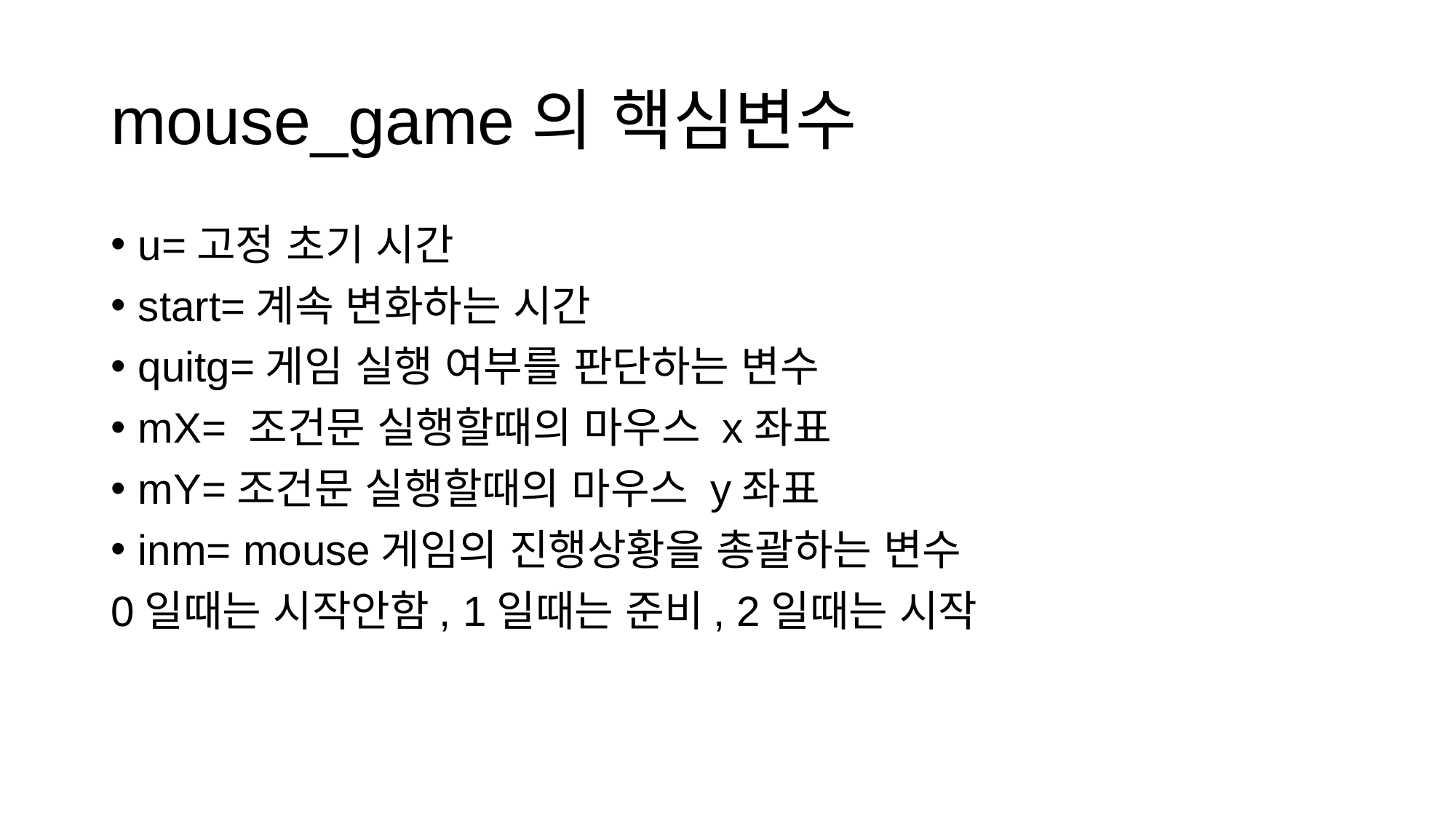

# mouse_game의 핵심변수
u=고정 초기 시간
start=계속 변화하는 시간
quitg=게임 실행 여부를 판단하는 변수
mX= 조건문 실행할때의 마우스 x좌표
mY=조건문 실행할때의 마우스 y좌표
inm= mouse게임의 진행상황을 총괄하는 변수
0일때는 시작안함, 1일때는 준비, 2일때는 시작